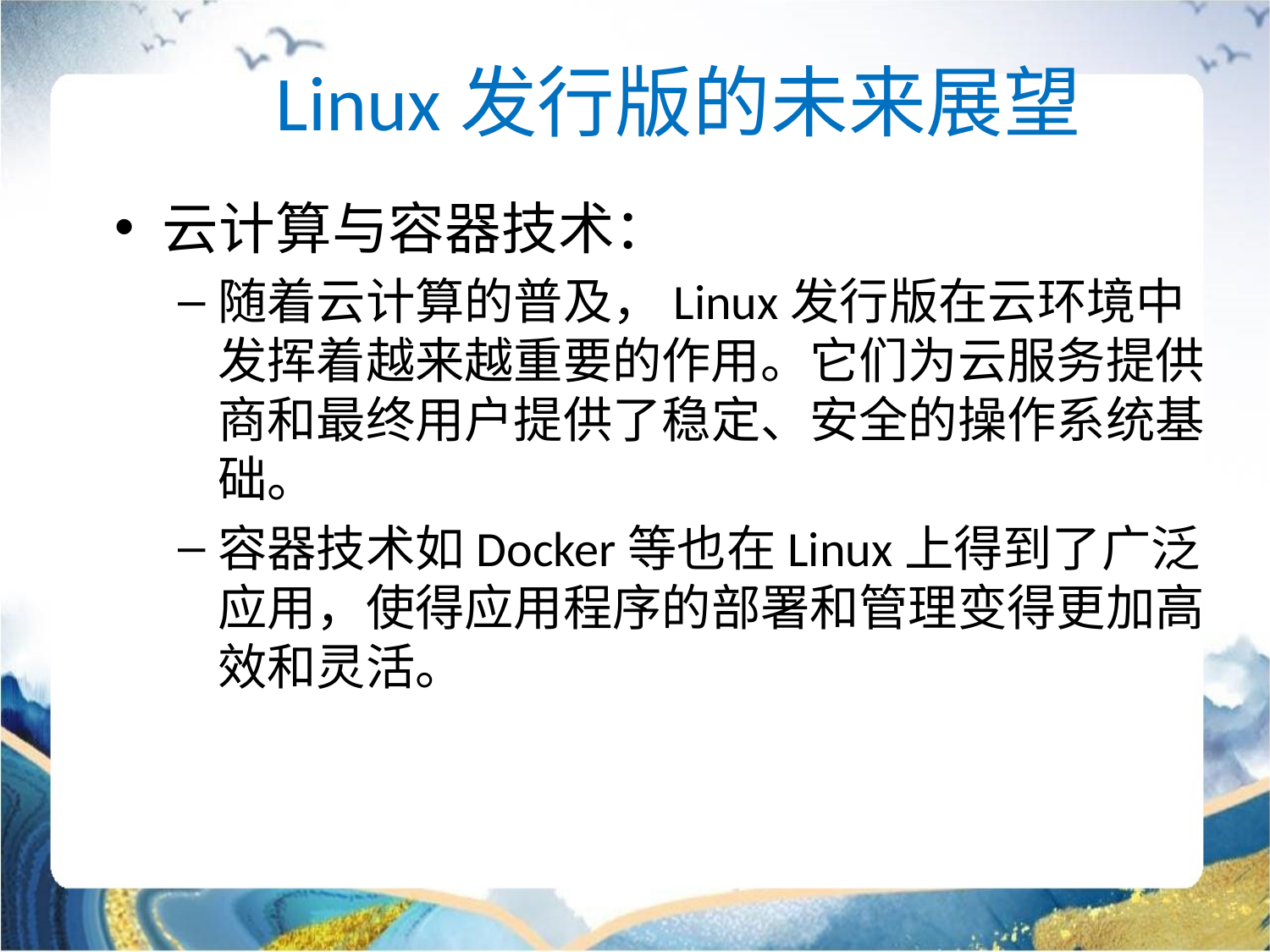

Linux发行版的未来展望
云计算与容器技术：
随着云计算的普及，Linux发行版在云环境中发挥着越来越重要的作用。它们为云服务提供商和最终用户提供了稳定、安全的操作系统基础。
容器技术如Docker等也在Linux上得到了广泛应用，使得应用程序的部署和管理变得更加高效和灵活。